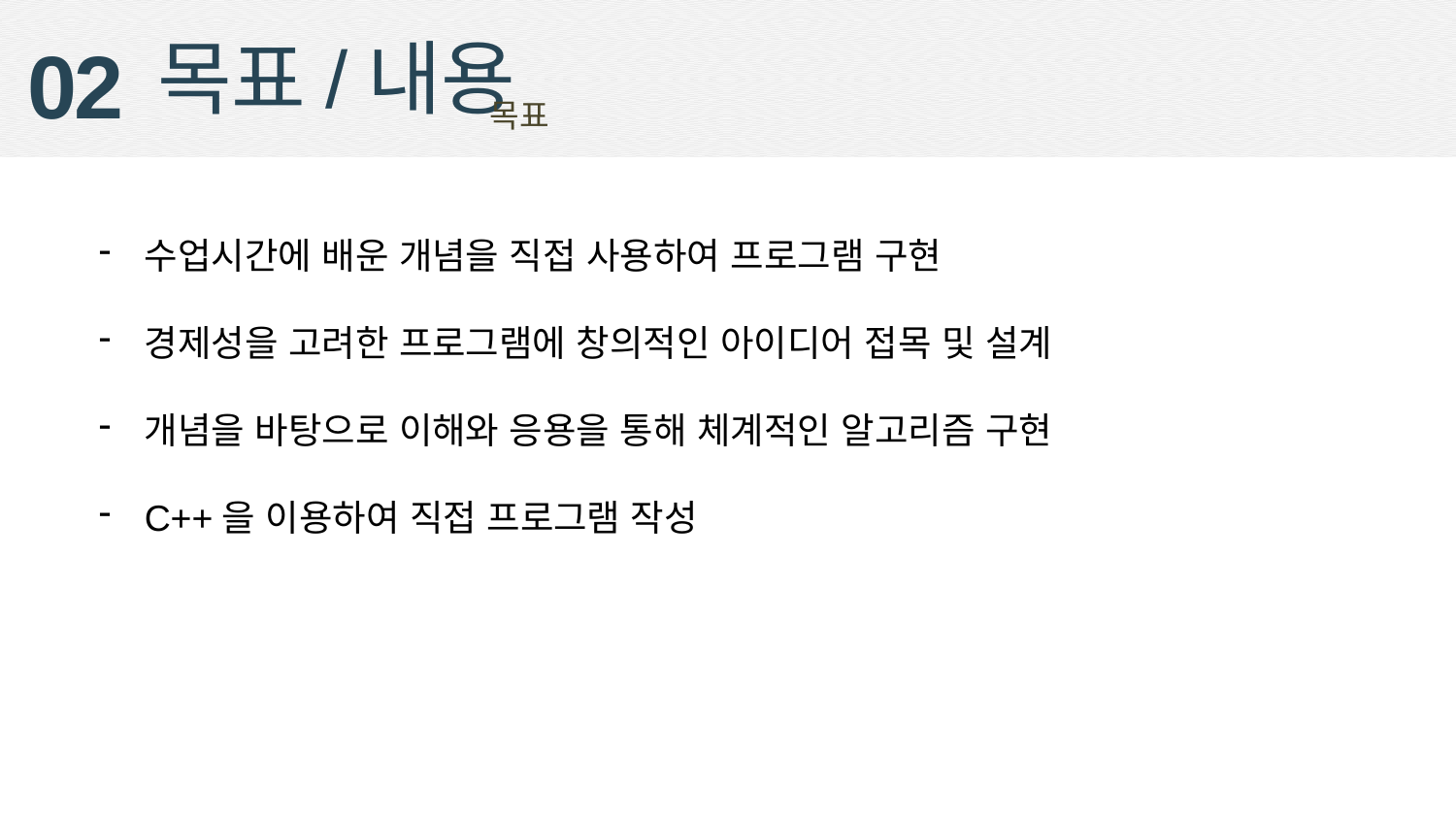

목표/내용
02
목표
수업시간에 배운 개념을 직접 사용하여 프로그램 구현

경제성을 고려한 프로그램에 창의적인 아이디어 접목 및 설계

개념을 바탕으로 이해와 응용을 통해 체계적인 알고리즘 구현

C++을 이용하여 직접 프로그램 작성